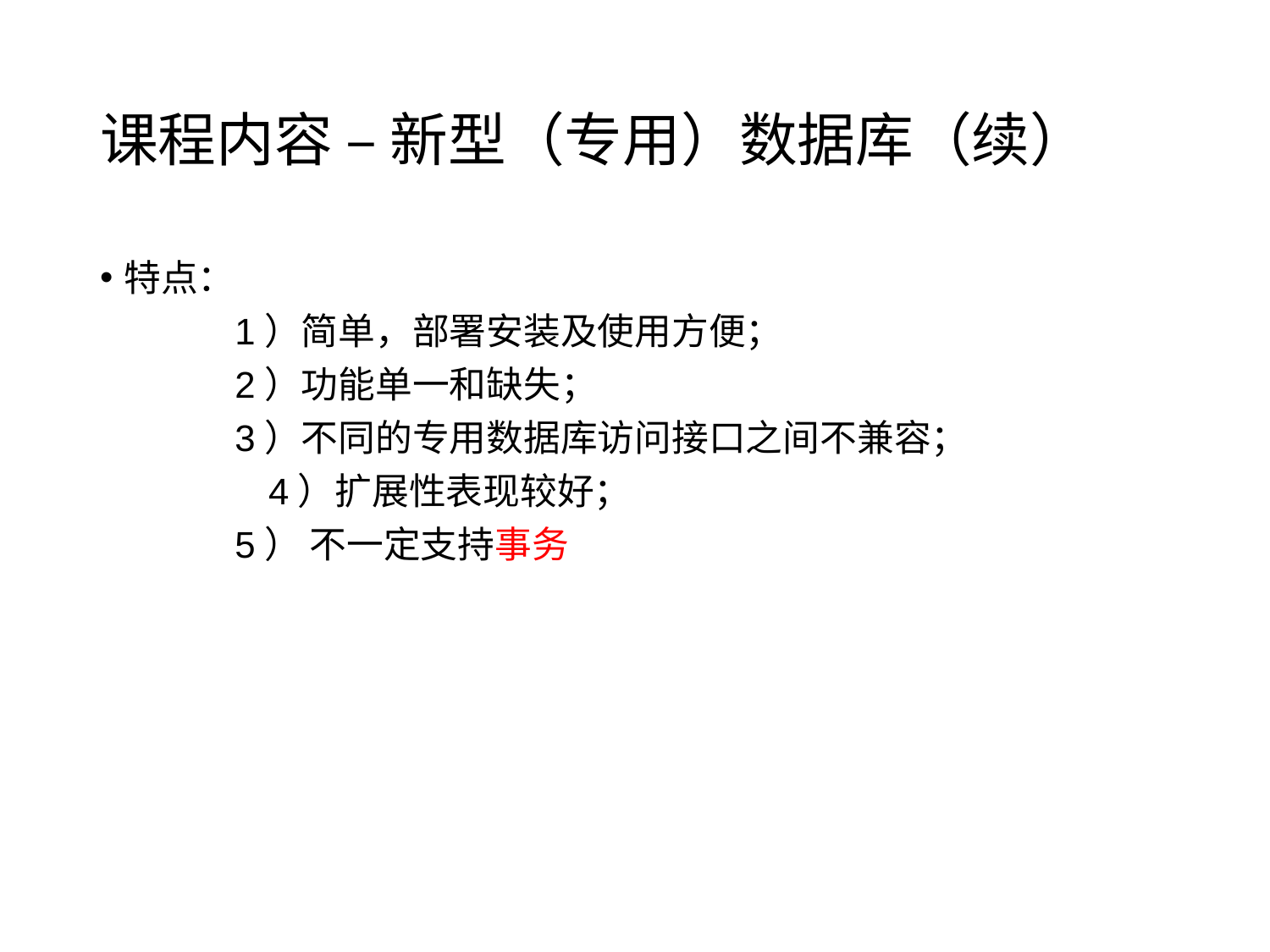

# 课程内容 – 新型（专用）数据库（续）
特点：
             1）简单，部署安装及使用方便；
             2）功能单一和缺失；
             3）不同的专用数据库访问接口之间不兼容；
	    4）扩展性表现较好；
             5） 不一定支持事务